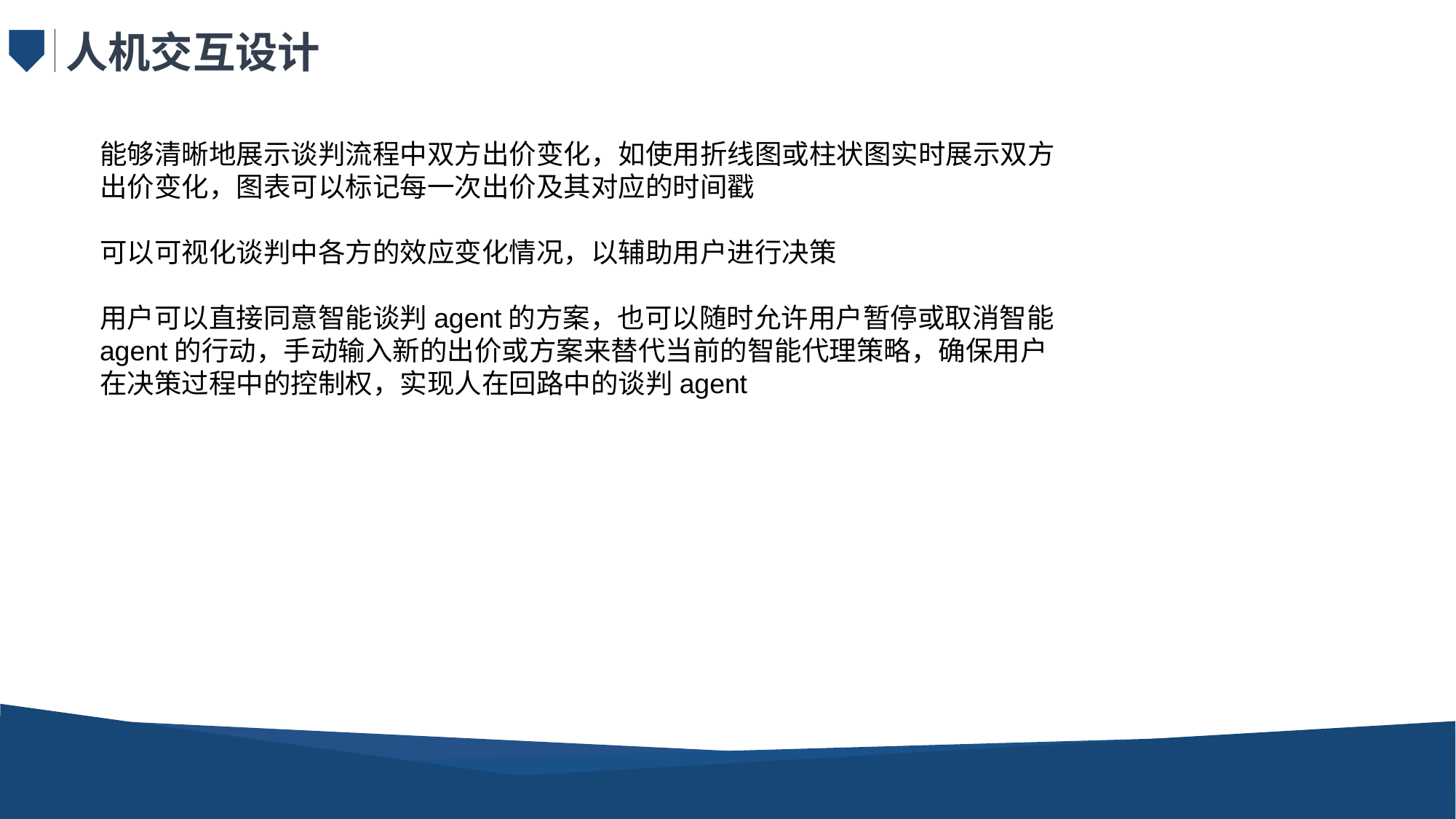

人机交互设计

能够清晰地展示谈判流程中双方出价变化，如使用折线图或柱状图实时展示双方出价变化，图表可以标记每一次出价及其对应的时间戳

可以可视化谈判中各方的效应变化情况，以辅助用户进行决策

用户可以直接同意智能谈判agent的方案，也可以随时允许用户暂停或取消智能agent的行动，手动输入新的出价或方案来替代当前的智能代理策略，确保用户在决策过程中的控制权，实现人在回路中的谈判agent